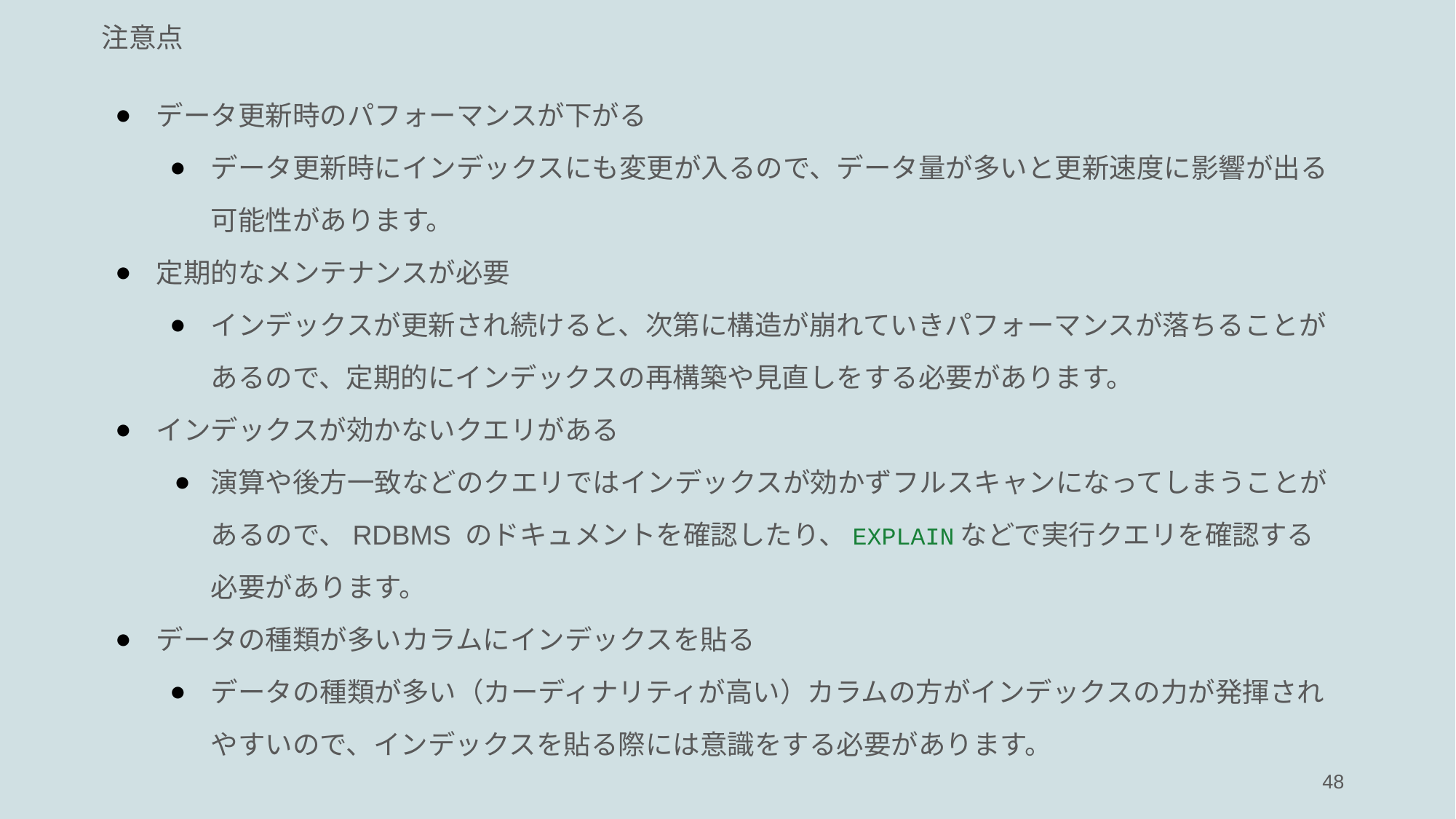

注意点
データ更新時のパフォーマンスが下がる
データ更新時にインデックスにも変更が入るので、データ量が多いと更新速度に影響が出る可能性があります。
定期的なメンテナンスが必要
インデックスが更新され続けると、次第に構造が崩れていきパフォーマンスが落ちることがあるので、定期的にインデックスの再構築や見直しをする必要があります。
インデックスが効かないクエリがある
演算や後方一致などのクエリではインデックスが効かずフルスキャンになってしまうことがあるので、RDBMS のドキュメントを確認したり、EXPLAINなどで実行クエリを確認する必要があります。
データの種類が多いカラムにインデックスを貼る
データの種類が多い（カーディナリティが高い）カラムの方がインデックスの力が発揮されやすいので、インデックスを貼る際には意識をする必要があります。

48